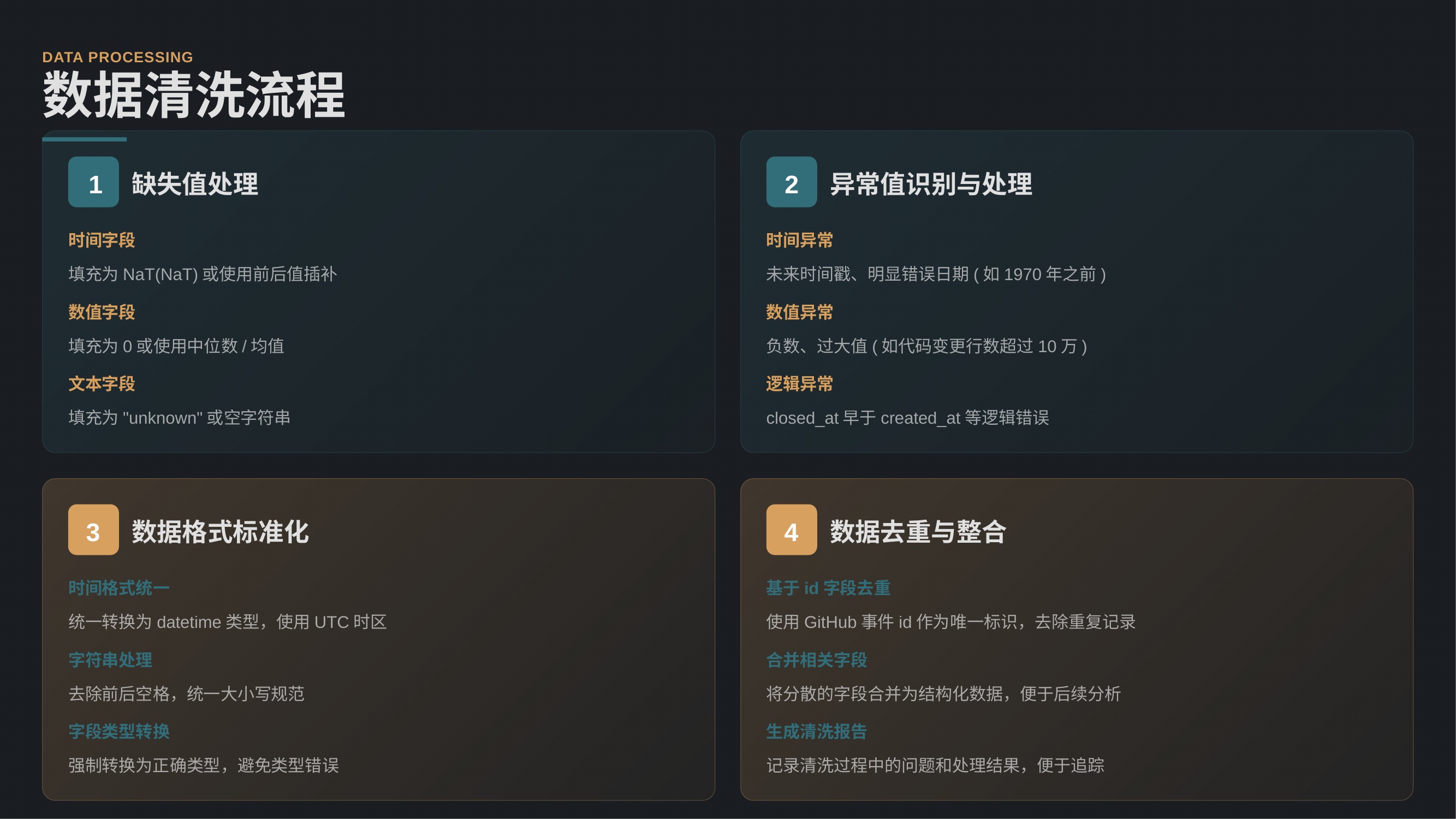

DATA PROCESSING
数据清洗流程

1
缺失值处理
2
异常值识别与处理
时间字段
时间异常
填充为NaT(NaT)或使用前后值插补
未来时间戳、明显错误日期(如1970年之前)
数值字段
数值异常
填充为0或使用中位数/均值
负数、过大值(如代码变更行数超过10万)
文本字段
逻辑异常
填充为"unknown"或空字符串
closed_at早于created_at等逻辑错误

3
数据格式标准化
4
数据去重与整合
时间格式统一
基于id字段去重
统一转换为datetime类型，使用UTC时区
使用GitHub事件id作为唯一标识，去除重复记录
字符串处理
合并相关字段
去除前后空格，统一大小写规范
将分散的字段合并为结构化数据，便于后续分析
字段类型转换
生成清洗报告
强制转换为正确类型，避免类型错误
记录清洗过程中的问题和处理结果，便于追踪